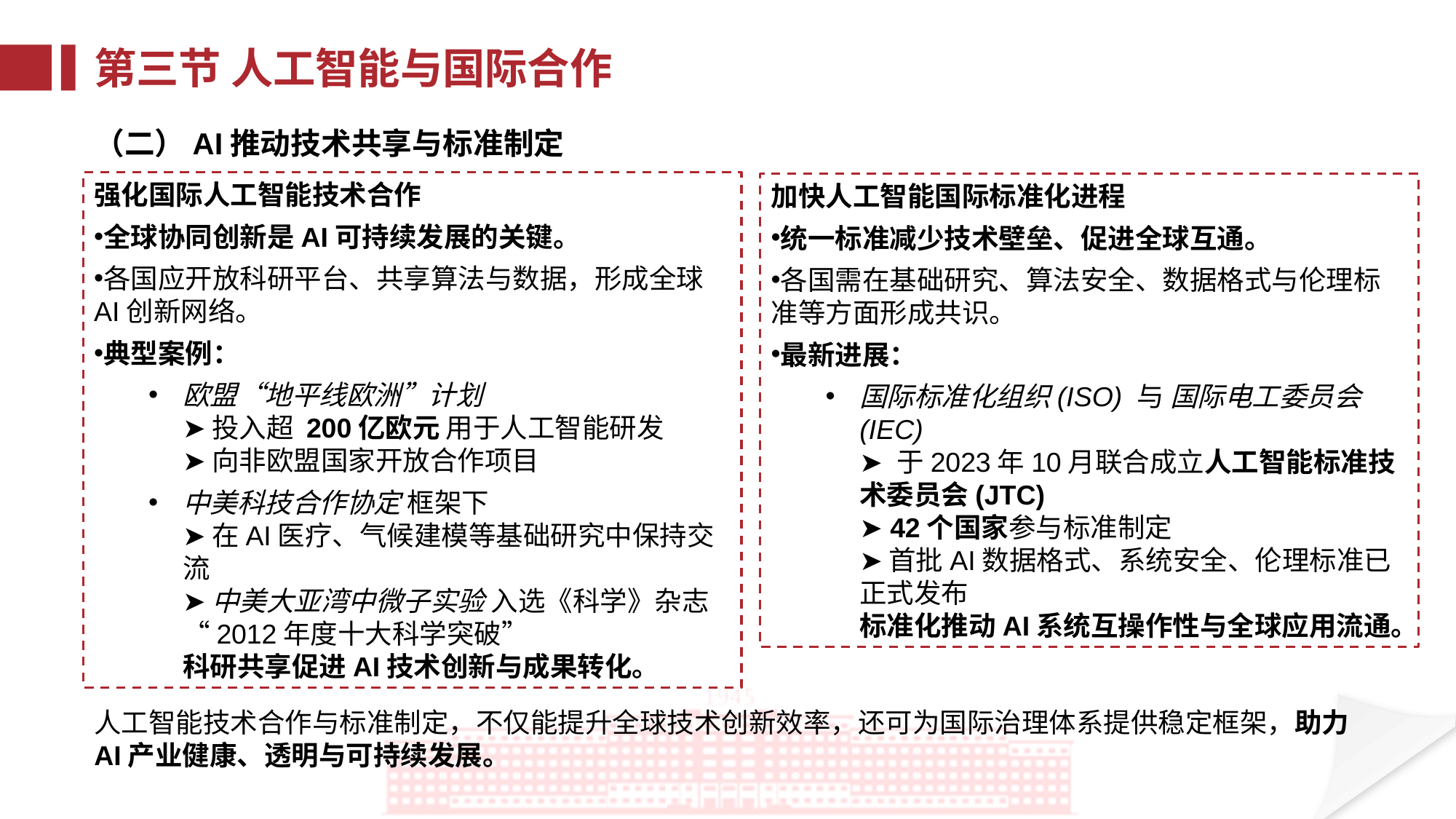

第三节 人工智能与国际合作

（二）AI推动技术共享与标准制定
强化国际人工智能技术合作
全球协同创新是AI可持续发展的关键。
各国应开放科研平台、共享算法与数据，形成全球AI创新网络。
典型案例：
欧盟“地平线欧洲”计划
➤ 投入超 200亿欧元 用于人工智能研发
➤ 向非欧盟国家开放合作项目
中美科技合作协定 框架下
➤ 在AI医疗、气候建模等基础研究中保持交流
➤ 中美大亚湾中微子实验 入选《科学》杂志“2012年度十大科学突破”
科研共享促进AI技术创新与成果转化。
加快人工智能国际标准化进程
统一标准减少技术壁垒、促进全球互通。
各国需在基础研究、算法安全、数据格式与伦理标准等方面形成共识。
最新进展：
国际标准化组织(ISO) 与 国际电工委员会(IEC)
➤ 于2023年10月联合成立人工智能标准技术委员会(JTC)
➤ 42个国家参与标准制定
➤ 首批AI数据格式、系统安全、伦理标准已正式发布
标准化推动AI系统互操作性与全球应用流通。
人工智能技术合作与标准制定，不仅能提升全球技术创新效率，还可为国际治理体系提供稳定框架，助力AI产业健康、透明与可持续发展。